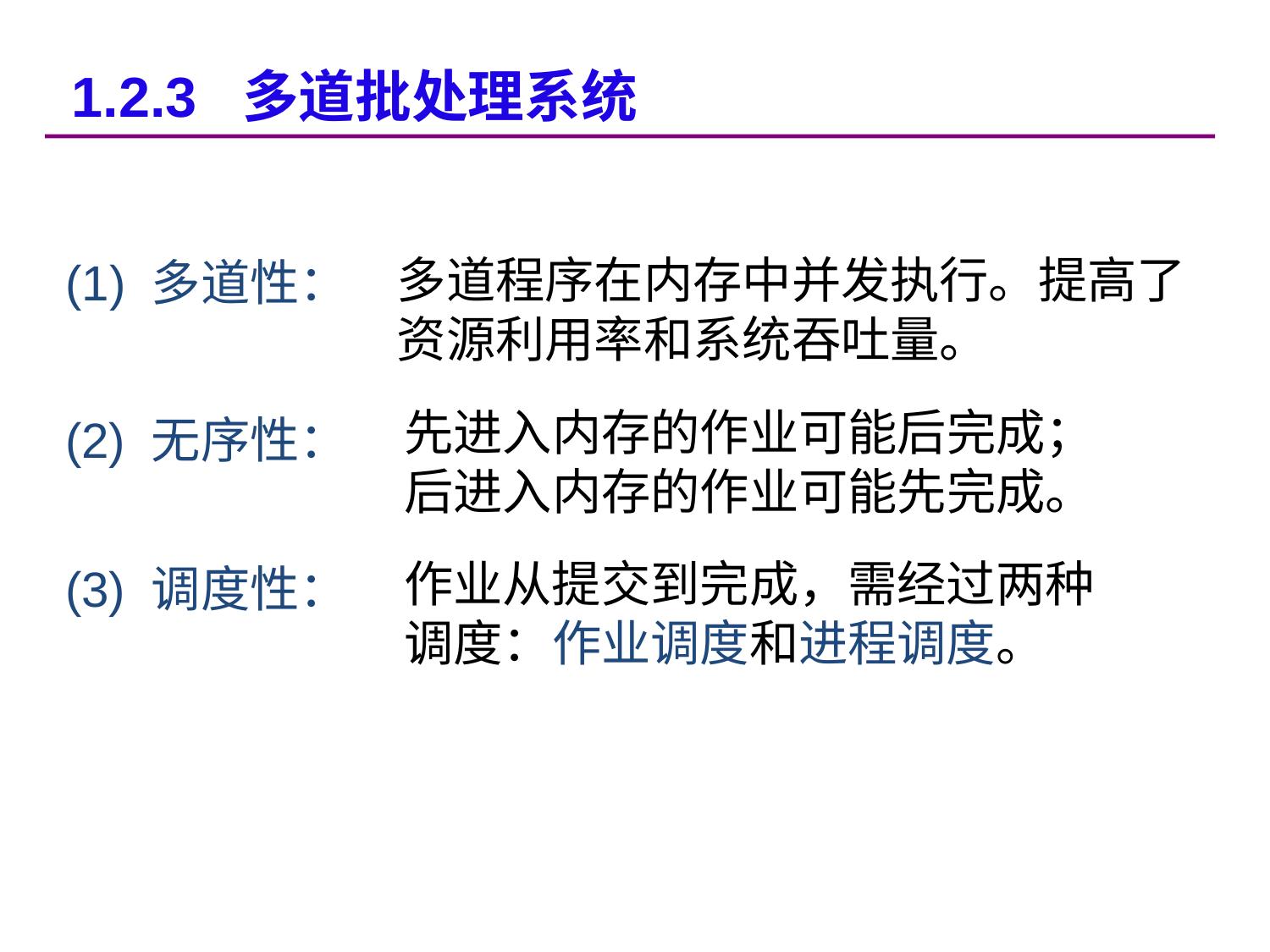

1.2.3  多道批处理系统

多道程序在内存中并发执行。提高了资源利用率和系统吞吐量。
(1) 多道性：
先进入内存的作业可能后完成；后进入内存的作业可能先完成。
(2) 无序性：
作业从提交到完成，需经过两种调度：作业调度和进程调度。
(3) 调度性：
27